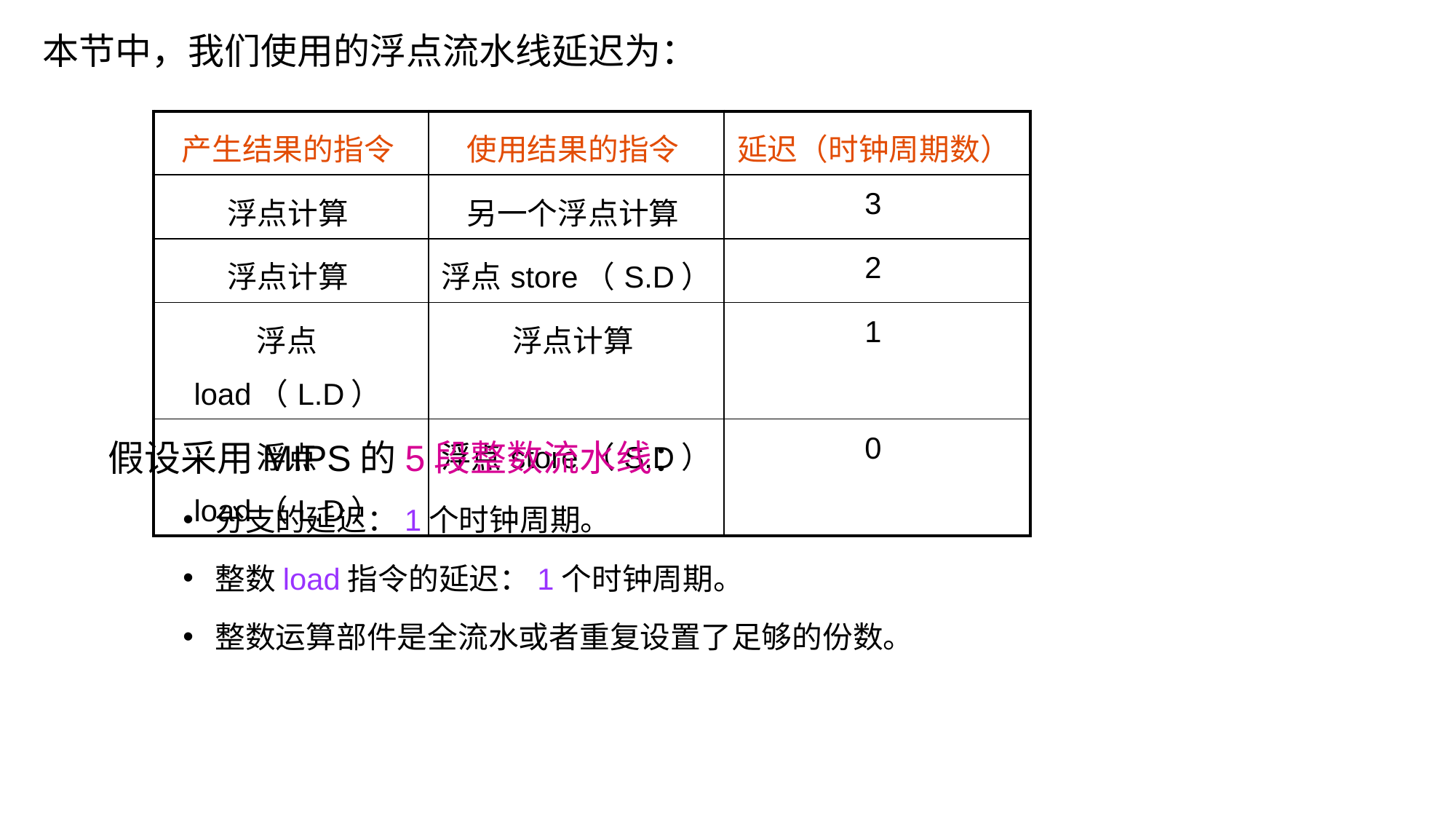

本节中，我们使用的浮点流水线延迟为：
| 产生结果的指令 | 使用结果的指令 | 延迟（时钟周期数） |
| --- | --- | --- |
| 浮点计算 | 另一个浮点计算 | 3 |
| 浮点计算 | 浮点store（S.D） | 2 |
| 浮点load（L.D） | 浮点计算 | 1 |
| 浮点load（L.D） | 浮点store（S.D） | 0 |
假设采用MIPS的5段整数流水线：
分支的延迟：1个时钟周期。
整数load指令的延迟：1个时钟周期。
整数运算部件是全流水或者重复设置了足够的份数。